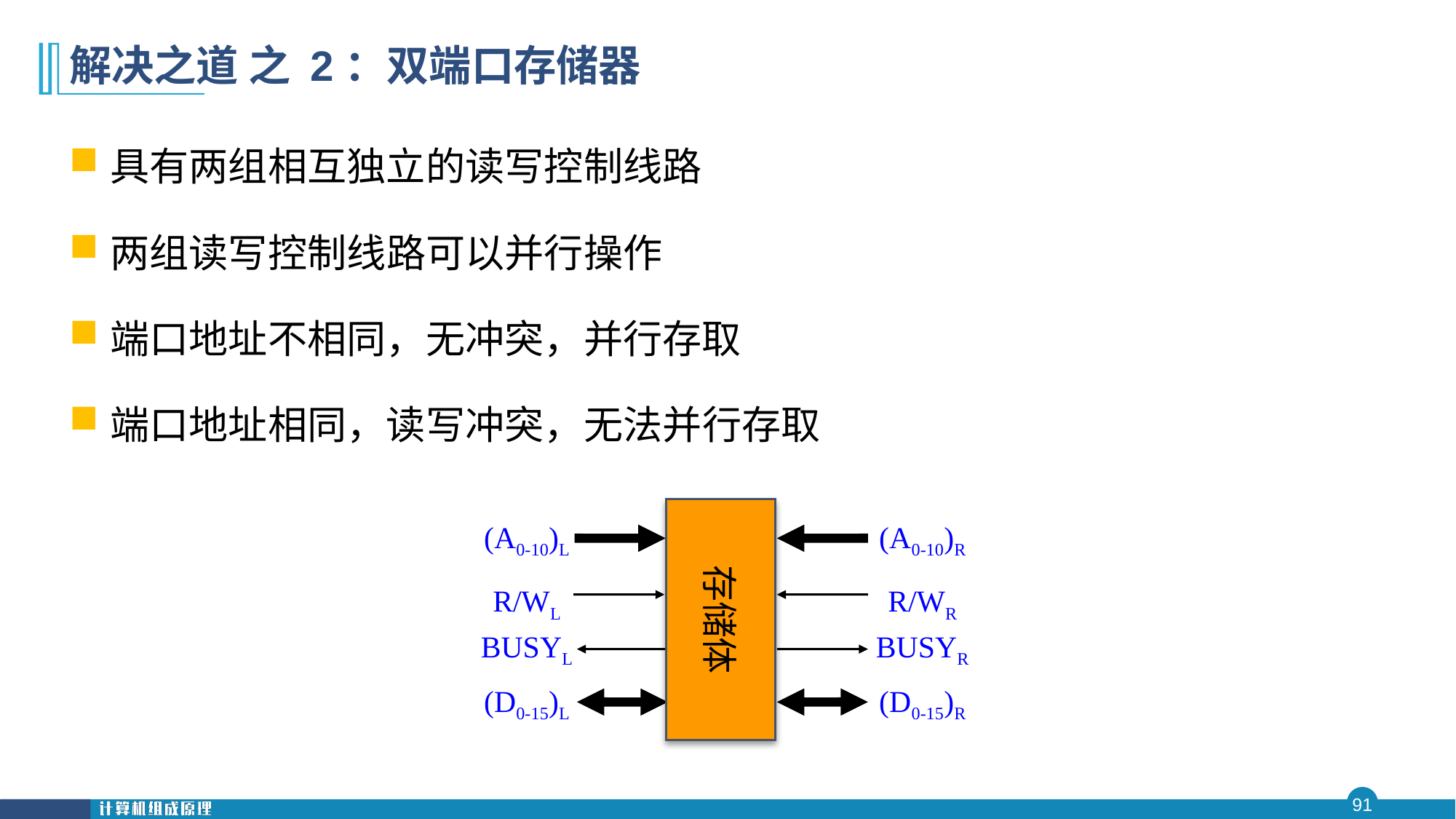

# 解决之道 之 2：双端口存储器
具有两组相互独立的读写控制线路
两组读写控制线路可以并行操作
端口地址不相同，无冲突，并行存取
端口地址相同，读写冲突，无法并行存取

存储体
(A0-10)L
(A0-10)R

R/WL
R/WR

BUSYL
BUSYR

(D0-15)L
(D0-15)R